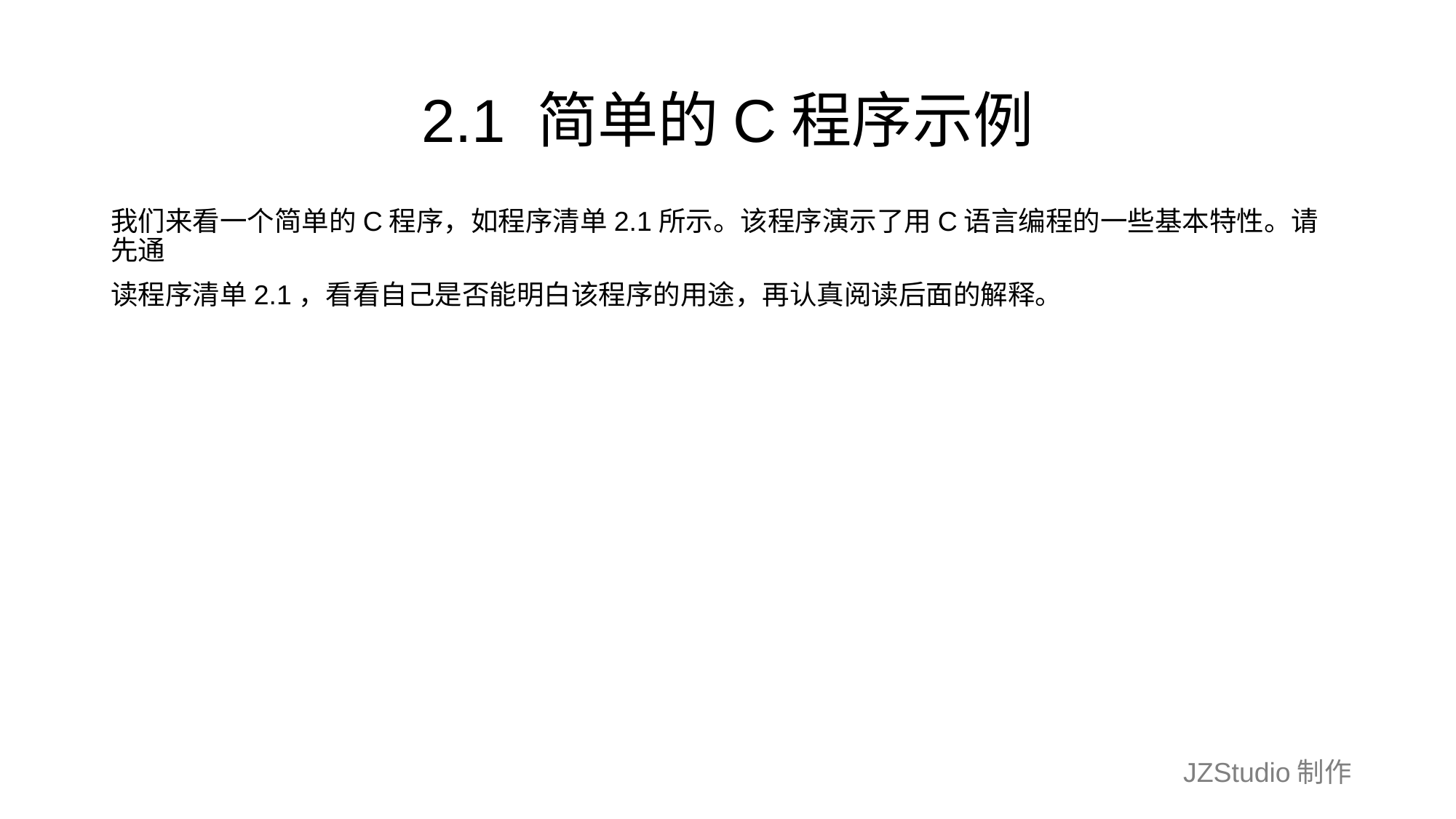

# 2.1 简单的C程序示例
我们来看一个简单的C程序，如程序清单2.1所示。该程序演示了用C语言编程的一些基本特性。请先通
读程序清单2.1，看看自己是否能明白该程序的用途，再认真阅读后面的解释。